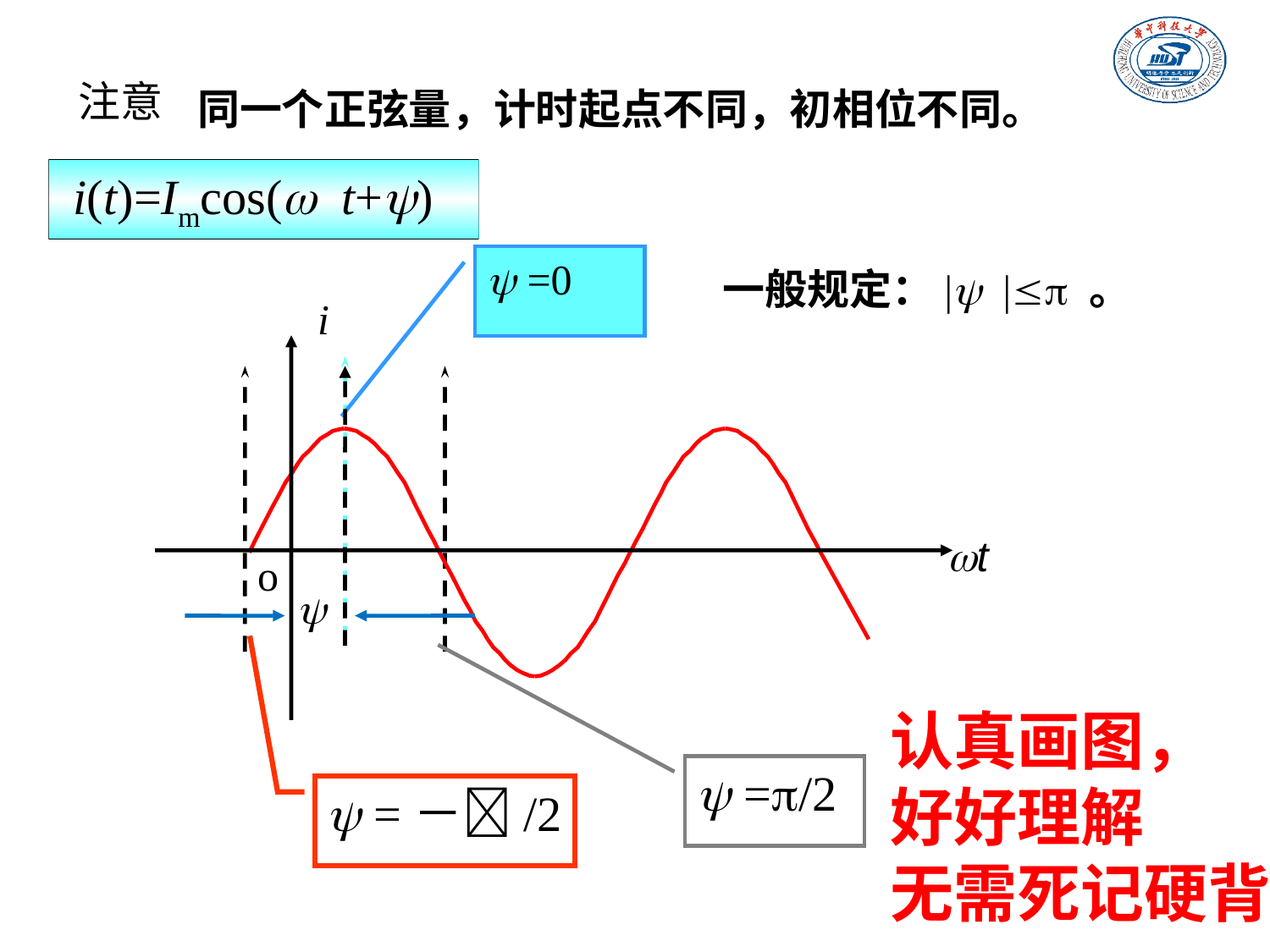

同一个正弦量，计时起点不同，初相位不同。
注意
 i(t)=Imcos(ω t+ψ)
ψ =0

一般规定：|ψ  |≤π 。
i

ωt
o

ψ =－π/2

ψ =π/2

ψ

认真画图，
好好理解
无需死记硬背